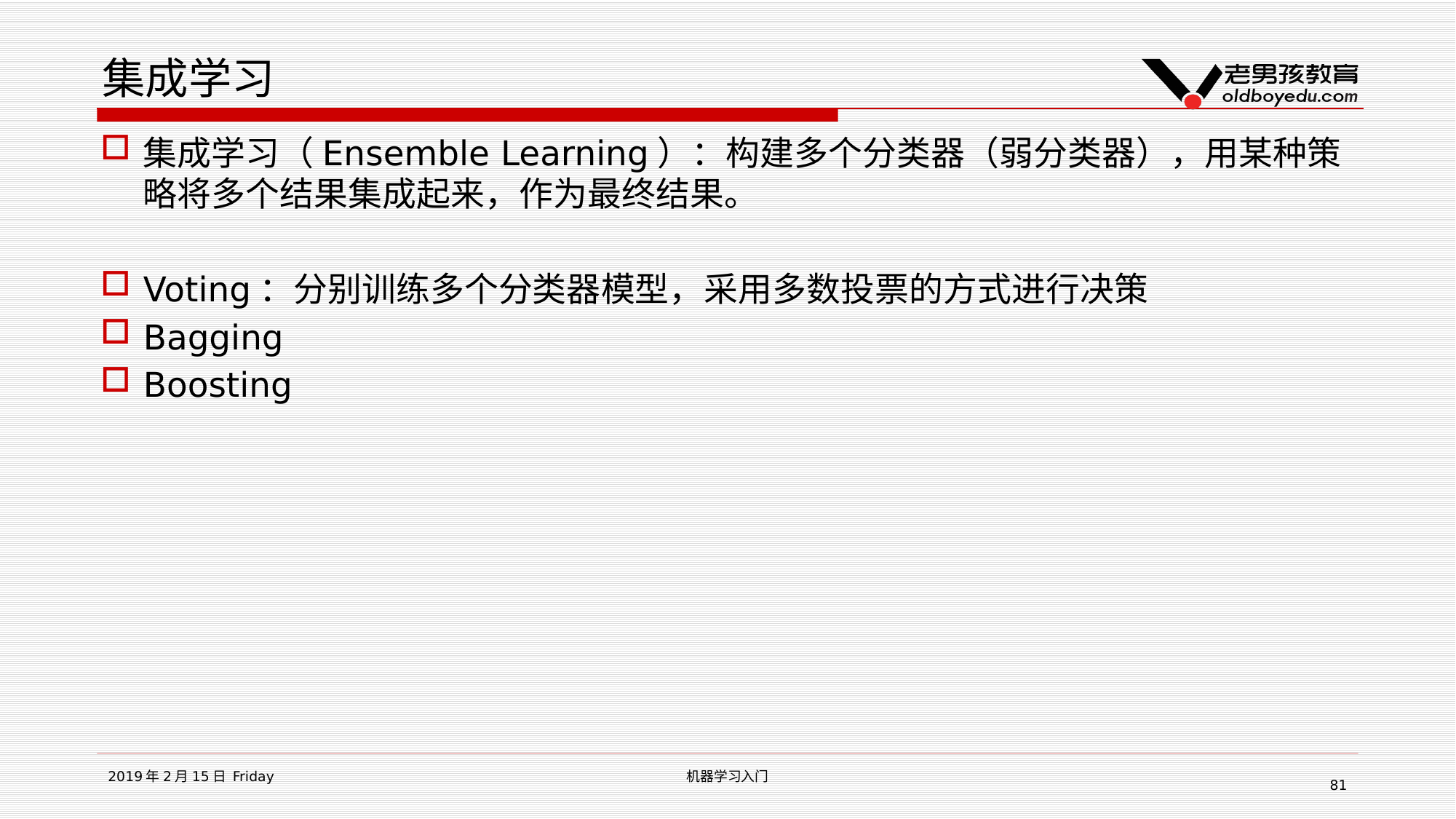

# 集成学习
集成学习（Ensemble Learning）：构建多个分类器（弱分类器），用某种策略将多个结果集成起来，作为最终结果。

Voting：分别训练多个分类器模型，采用多数投票的方式进行决策
Bagging
Boosting
2019年2月15日 Friday
机器学习入门
81